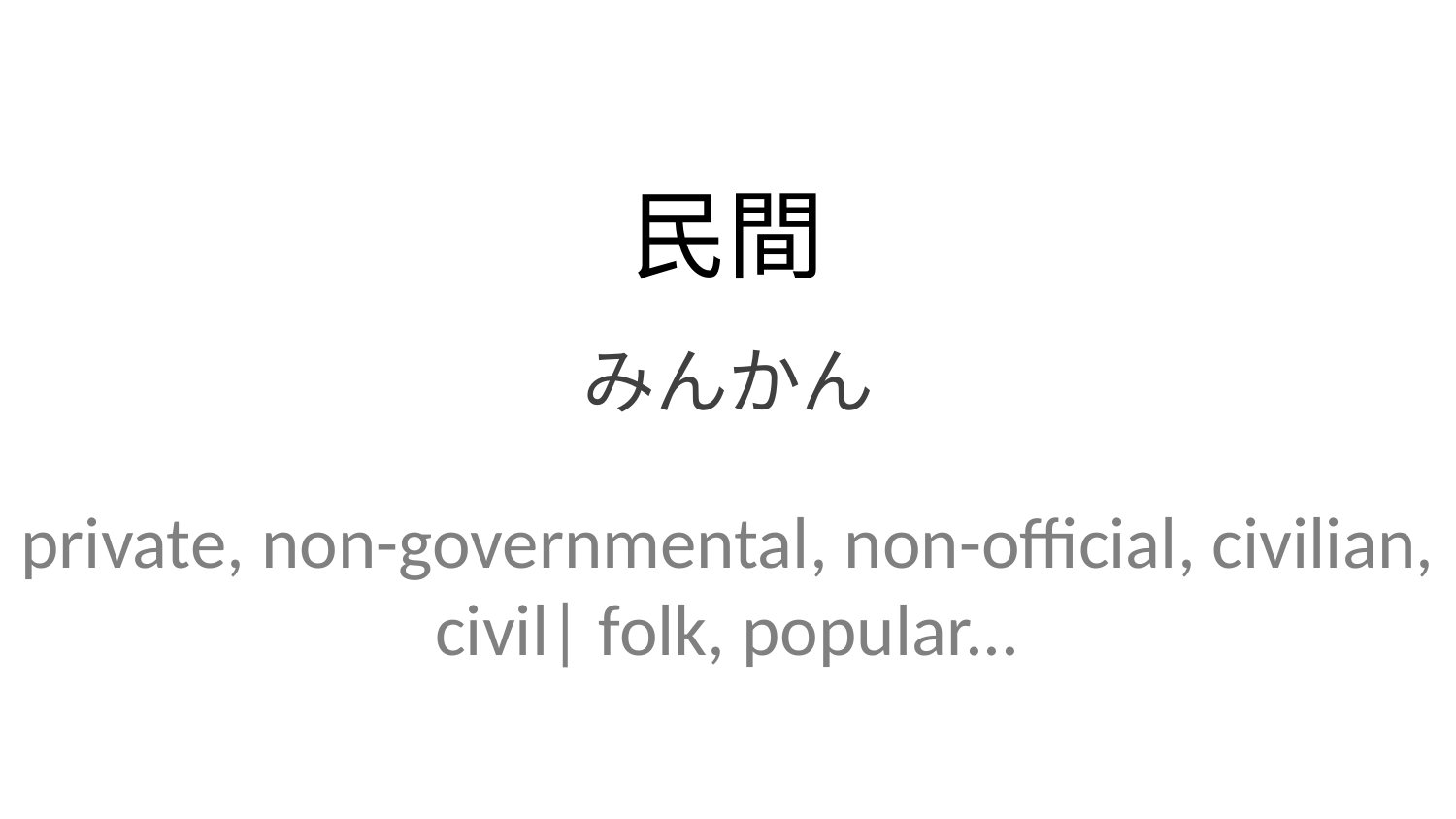

民間

みんかん
private, non-governmental, non-official, civilian, civil| folk, popular...